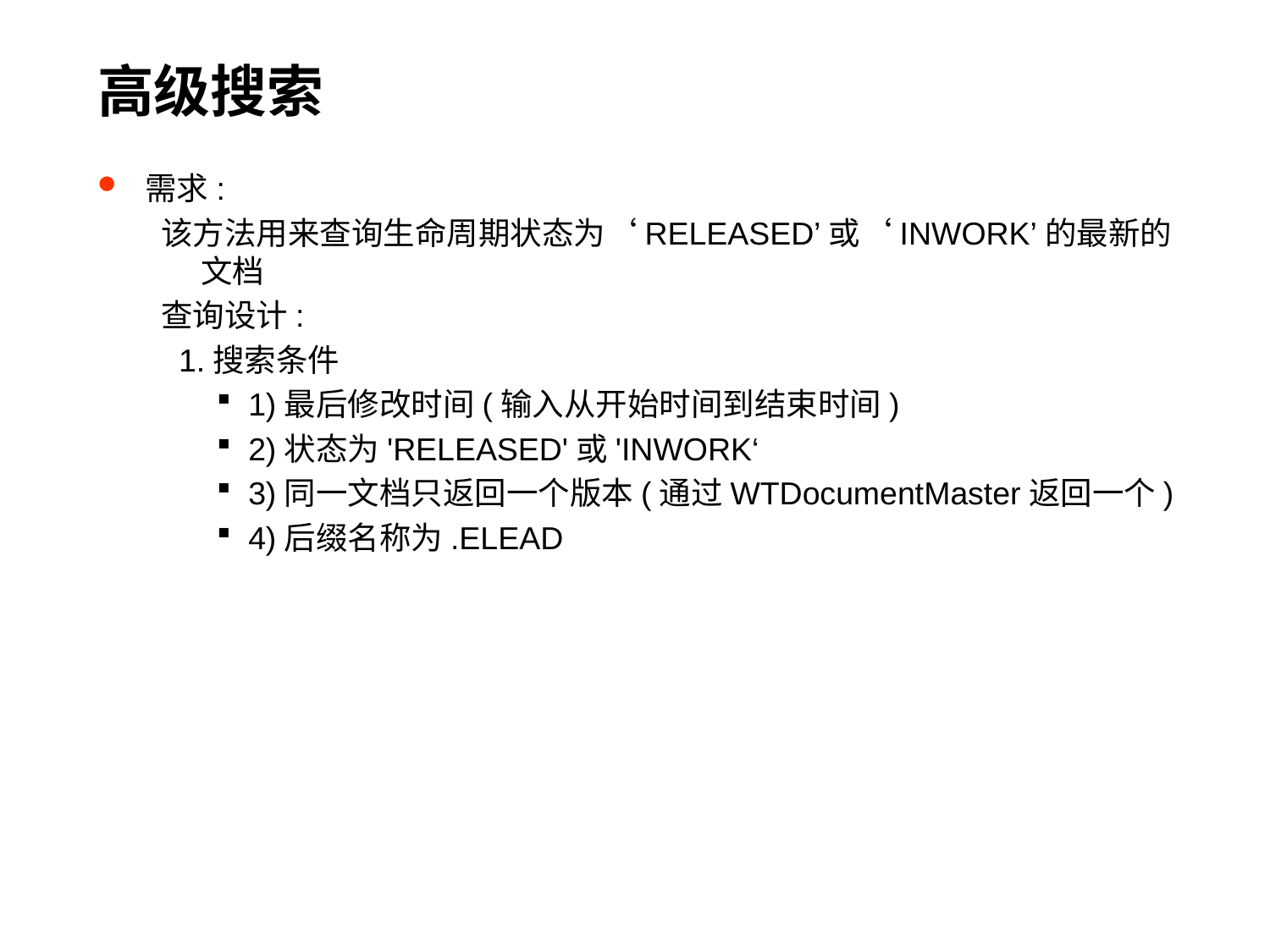

# 高级搜索
需求:
该方法用来查询生命周期状态为‘RELEASED’或‘INWORK’的最新的文档
查询设计:
  1.搜索条件
1)最后修改时间(输入从开始时间到结束时间)
2)状态为'RELEASED'或'INWORK‘
3)同一文档只返回一个版本(通过WTDocumentMaster返回一个)
4)后缀名称为.ELEAD